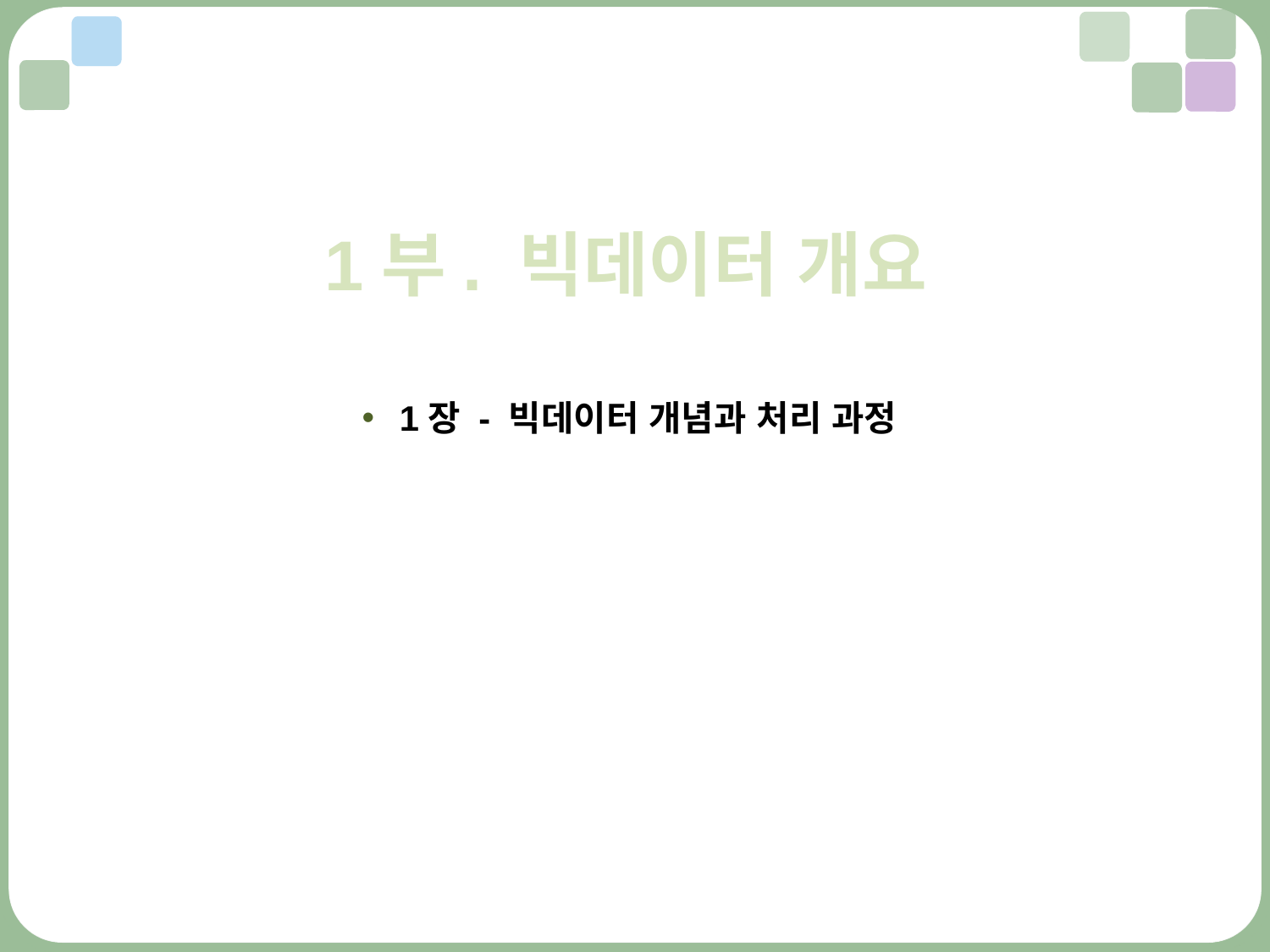

1부. 빅데이터 개요

1장 - 빅데이터 개념과 처리 과정